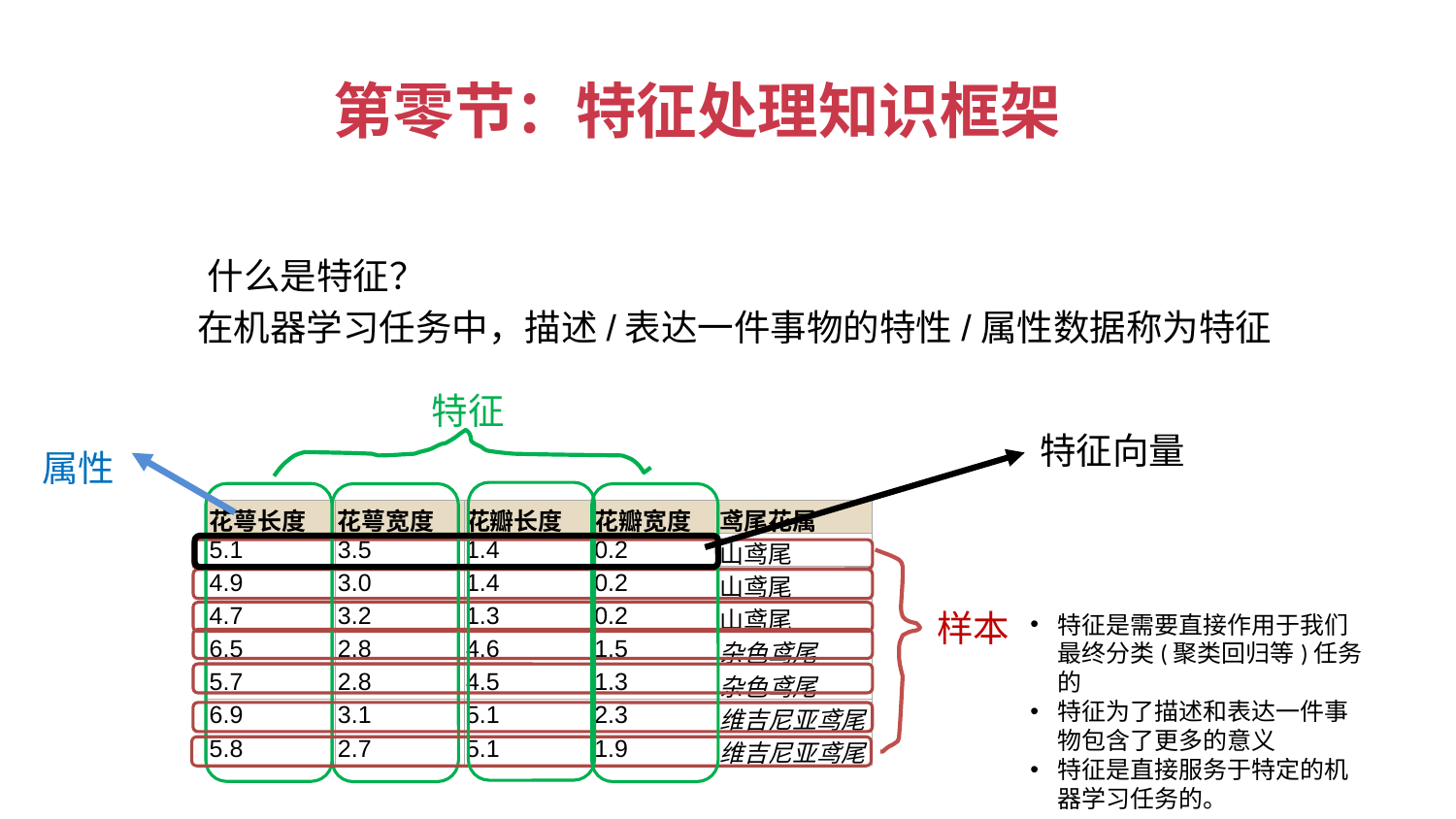

第零节：特征处理知识框架
什么是特征？
在机器学习任务中，描述/表达一件事物的特性/属性数据称为特征
特征
特征向量

属性

| 花萼长度 | 花萼宽度 | 花瓣长度 | 花瓣宽度 | 鸢尾花属 |
| --- | --- | --- | --- | --- |
| 5.1 | 3.5 | 1.4 | 0.2 | 山鸢尾 |
| 4.9 | 3.0 | 1.4 | 0.2 | 山鸢尾 |
| 4.7 | 3.2 | 1.3 | 0.2 | 山鸢尾 |
| 6.5 | 2.8 | 4.6 | 1.5 | 杂色鸢尾 |
| 5.7 | 2.8 | 4.5 | 1.3 | 杂色鸢尾 |
| 6.9 | 3.1 | 5.1 | 2.3 | 维吉尼亚鸢尾 |
| 5.8 | 2.7 | 5.1 | 1.9 | 维吉尼亚鸢尾 |

样本

特征是需要直接作用于我们最终分类(聚类回归等)任务的
特征为了描述和表达一件事物包含了更多的意义
特征是直接服务于特定的机器学习任务的。